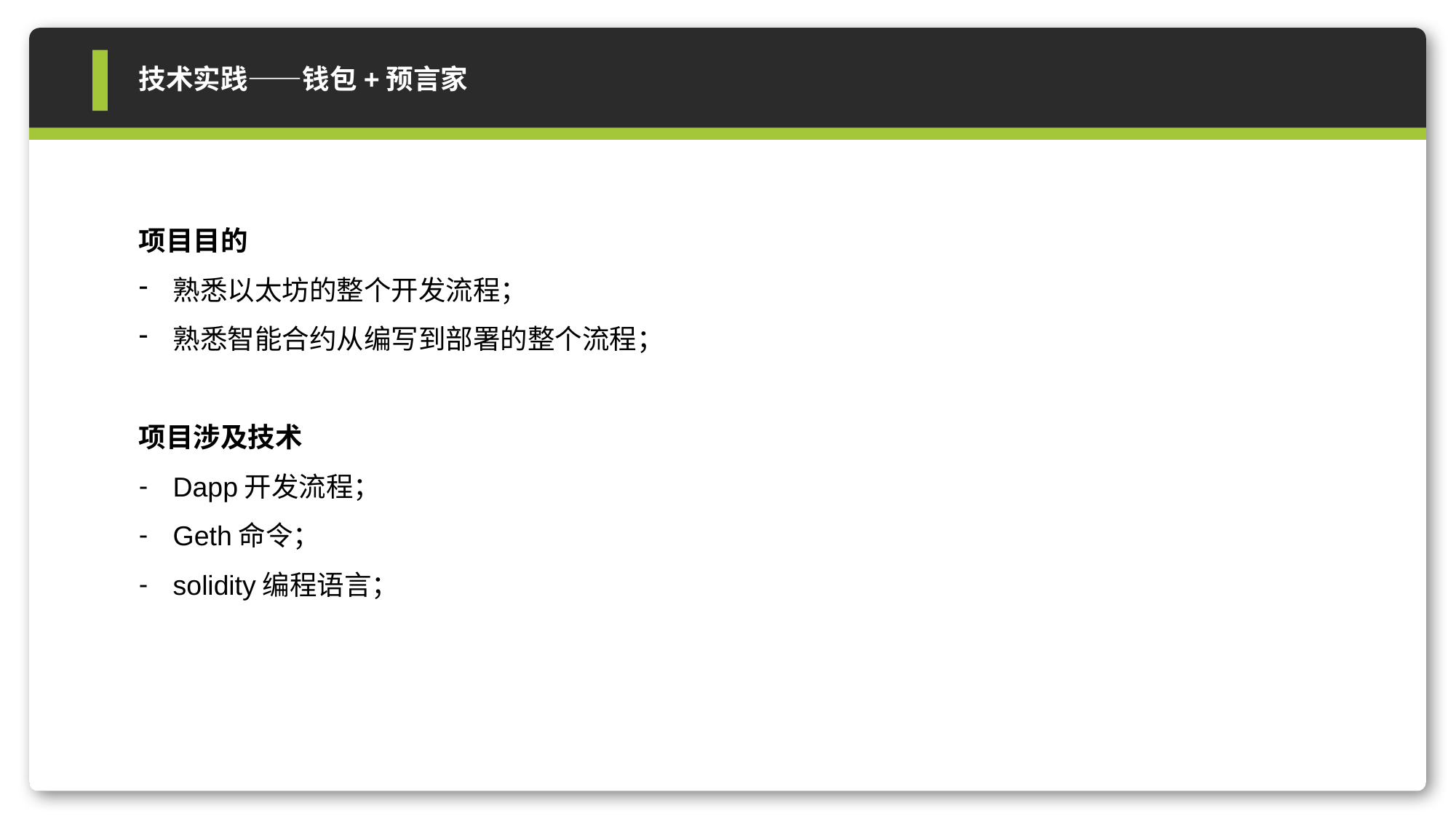

技术实践——钱包+预言家
项目目的
熟悉以太坊的整个开发流程；
熟悉智能合约从编写到部署的整个流程；

项目涉及技术
Dapp开发流程；
Geth命令；
solidity编程语言；